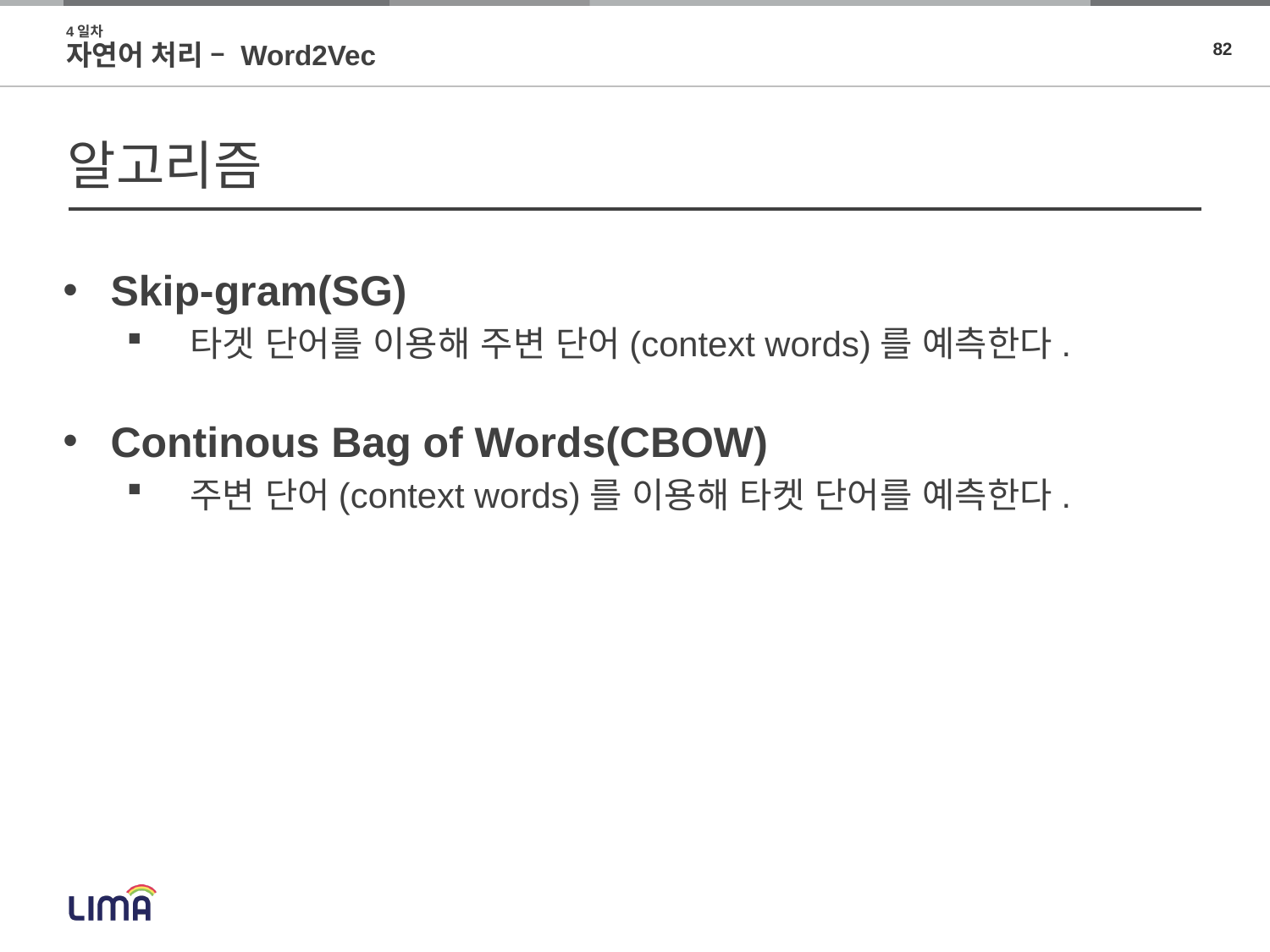

4일차
자연어 처리 – Word2Vec
# 알고리즘
Skip-gram(SG)
타겟 단어를 이용해 주변 단어(context words)를 예측한다.
Continous Bag of Words(CBOW)
주변 단어(context words)를 이용해 타켓 단어를 예측한다.